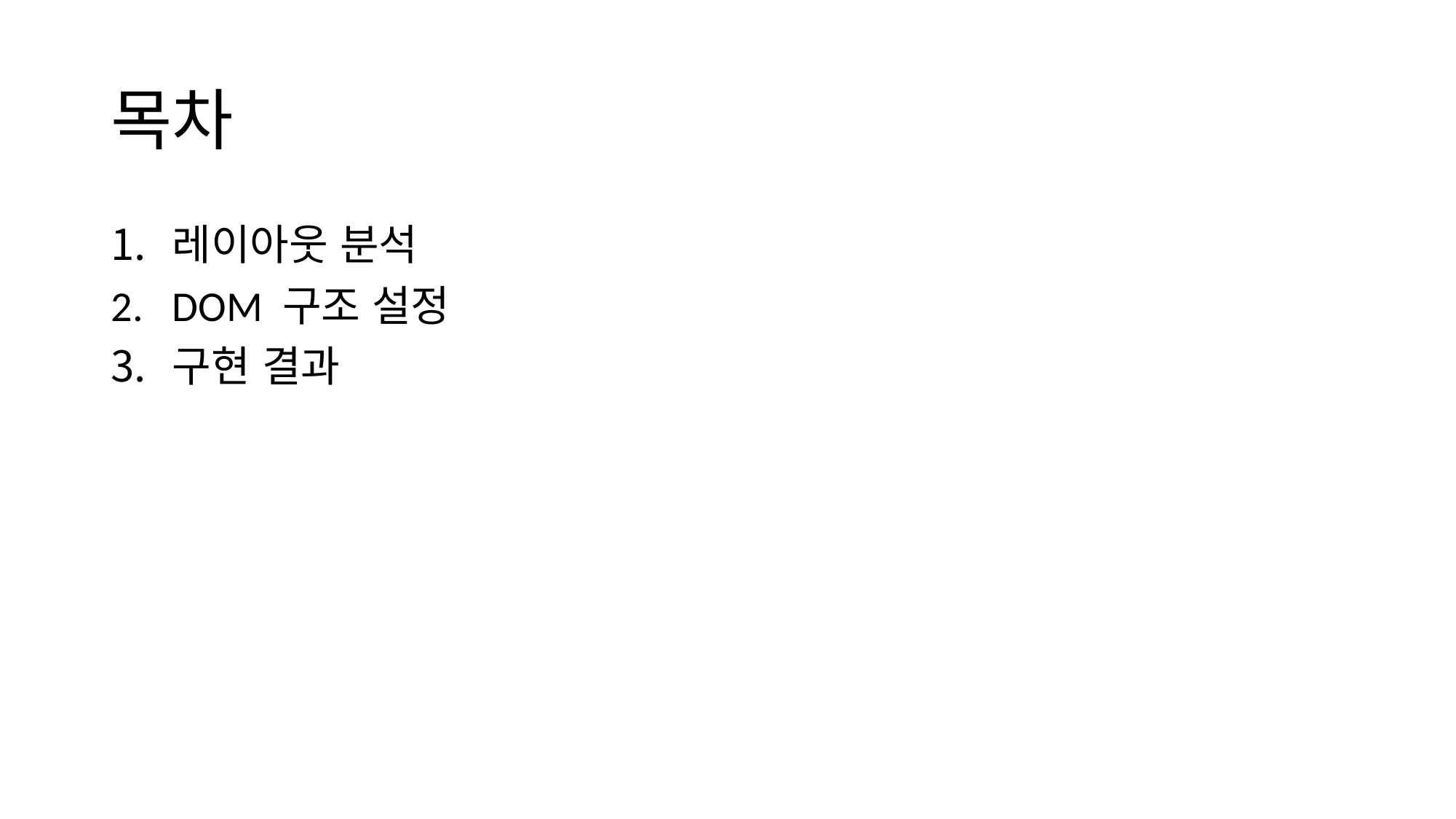

# 목차
레이아웃 분석
DOM 구조 설정
구현 결과